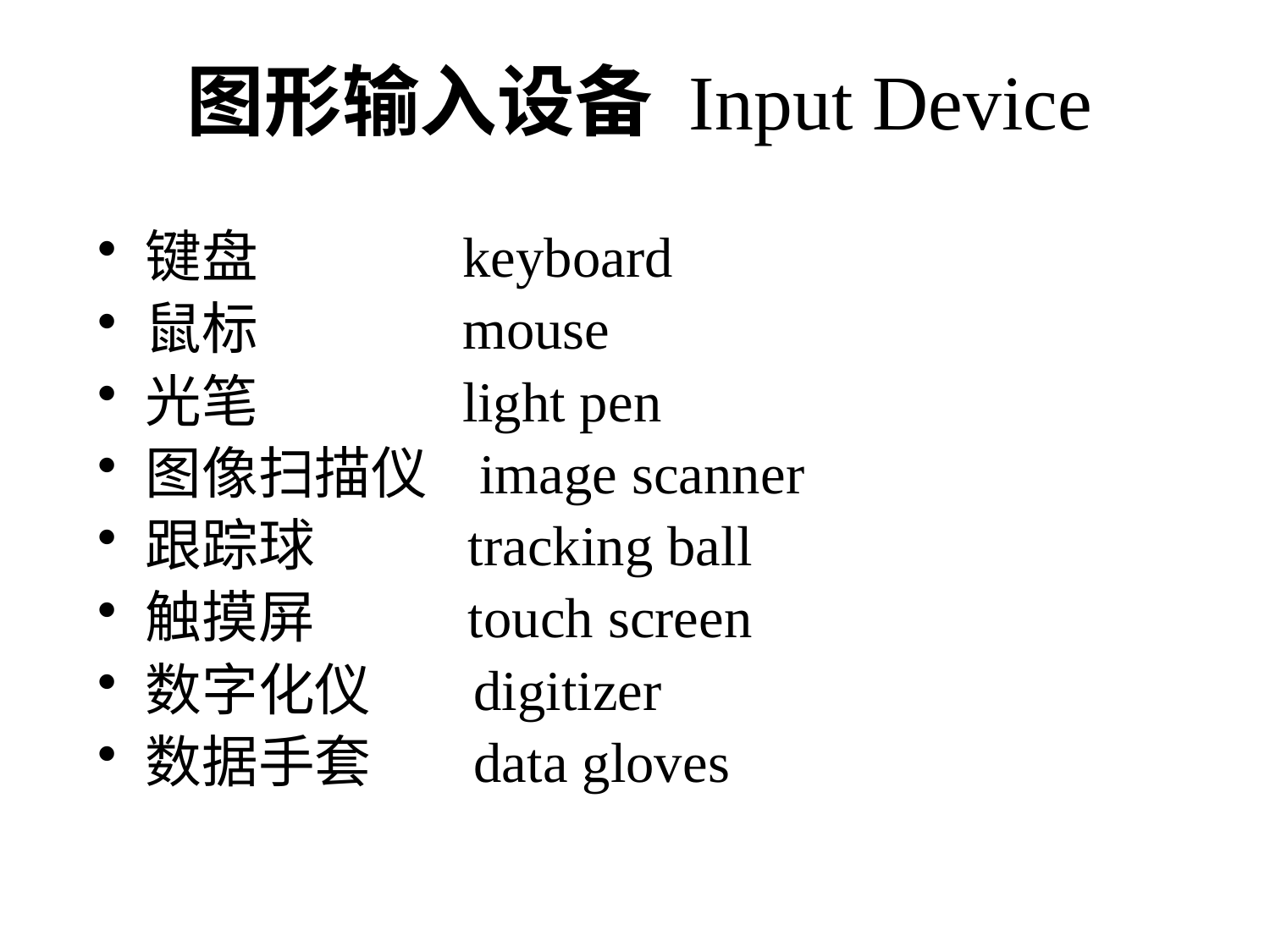

# 图形输入设备 Input Device
键盘               keyboard
鼠标               mouse
光笔               light pen
图像扫描仪   image scanner
跟踪球           tracking ball
触摸屏           touch screen
数字化仪       digitizer
数据手套       data gloves